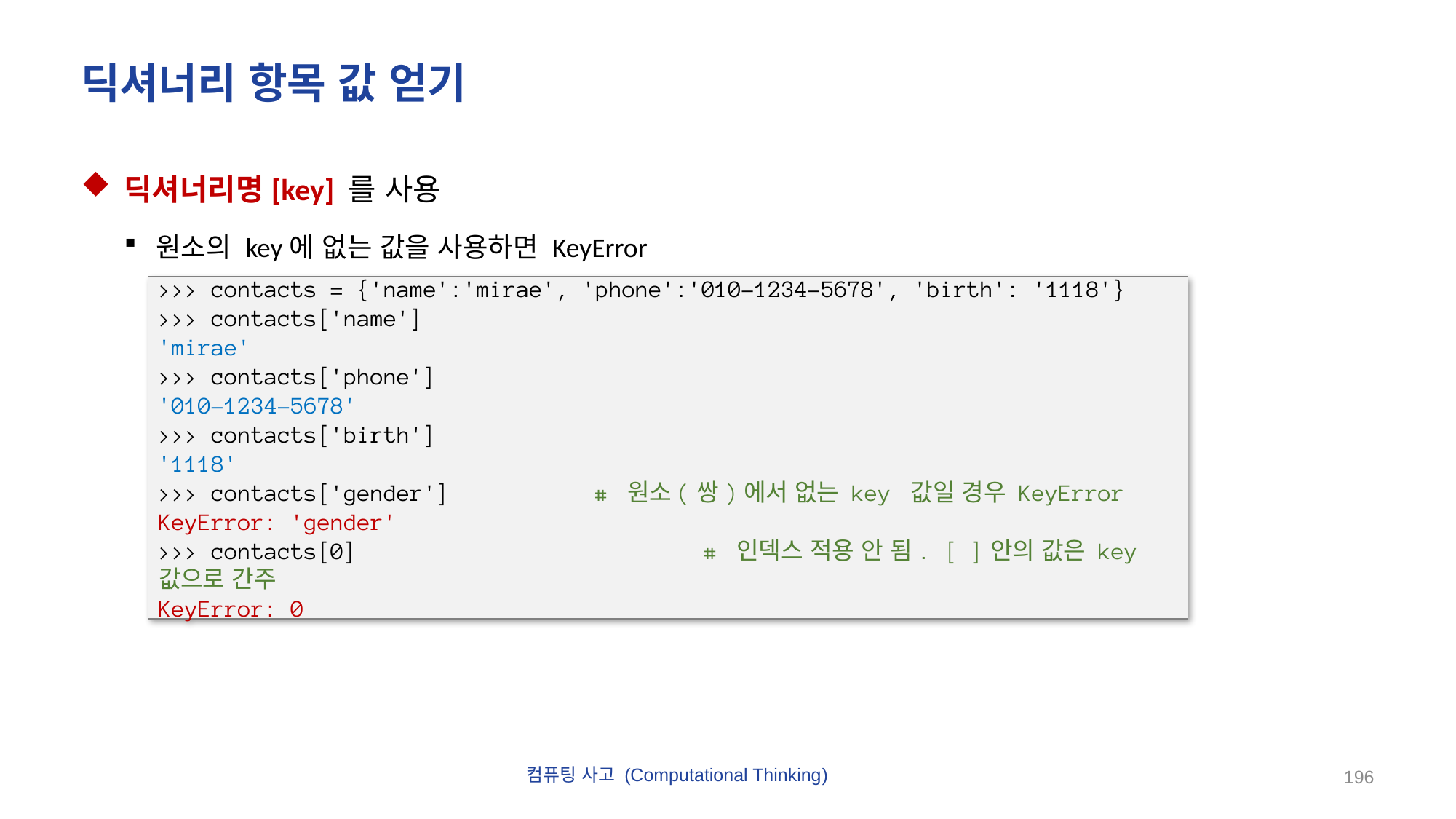

# 딕셔너리 항목 값 얻기
딕셔너리명[key] 를 사용
원소의 key에 없는 값을 사용하면 KeyError
>>> contacts = {'name':'mirae', 'phone':'010-1234-5678', 'birth': '1118'}
>>> contacts['name']
'mirae'
>>> contacts['phone']
'010-1234-5678'
>>> contacts['birth']
'1118'
>>> contacts['gender']		# 원소(쌍)에서 없는 key 값일 경우 KeyError
KeyError: 'gender'
>>> contacts[0]				# 인덱스 적용 안 됨. [ ]안의 값은 key 값으로 간주
KeyError: 0